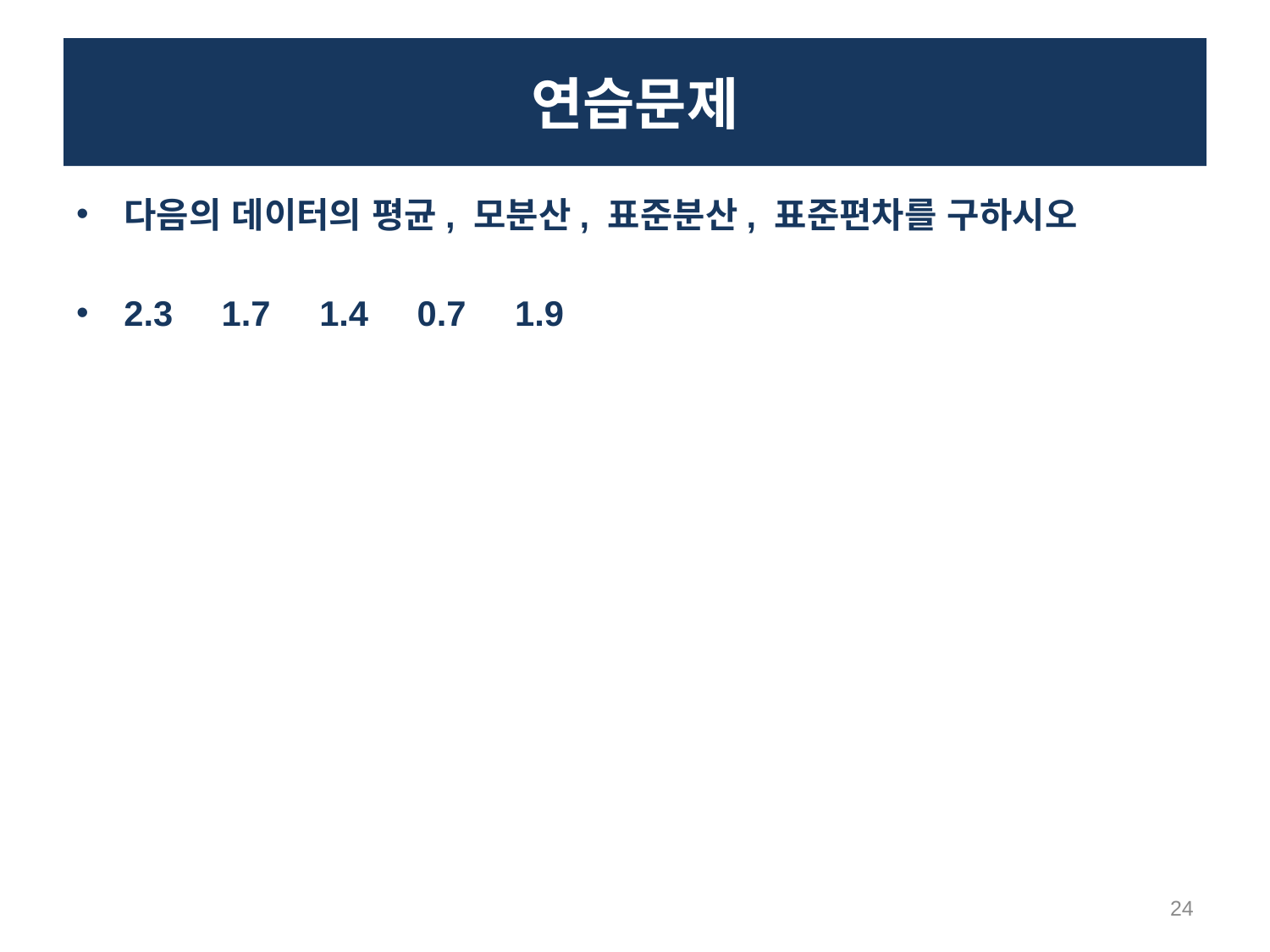

# 연습문제
다음의 데이터의 평균, 모분산, 표준분산, 표준편차를 구하시오

2.3     1.7     1.4     0.7     1.9
24